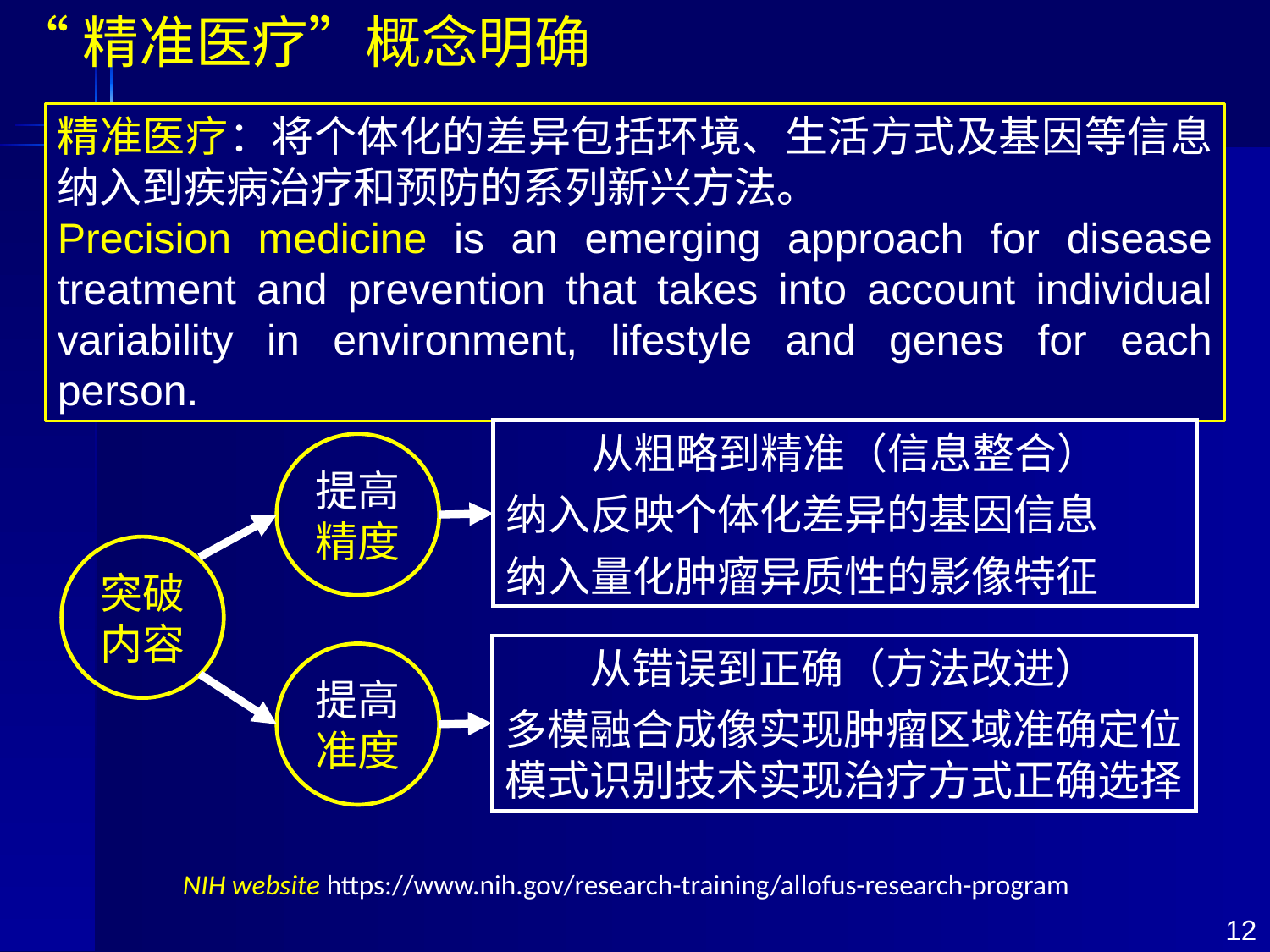

“精准医疗”概念明确
精准医疗：将个体化的差异包括环境、生活方式及基因等信息纳入到疾病治疗和预防的系列新兴方法。
Precision medicine is an emerging approach for disease treatment and prevention that takes into account individual variability in environment, lifestyle and genes for each person.
从粗略到精准（信息整合）
纳入反映个体化差异的基因信息
纳入量化肿瘤异质性的影像特征
提高精度
突破内容
从错误到正确（方法改进）
多模融合成像实现肿瘤区域准确定位模式识别技术实现治疗方式正确选择
提高准度
NIH website https://www.nih.gov/research-training/allofus-research-program